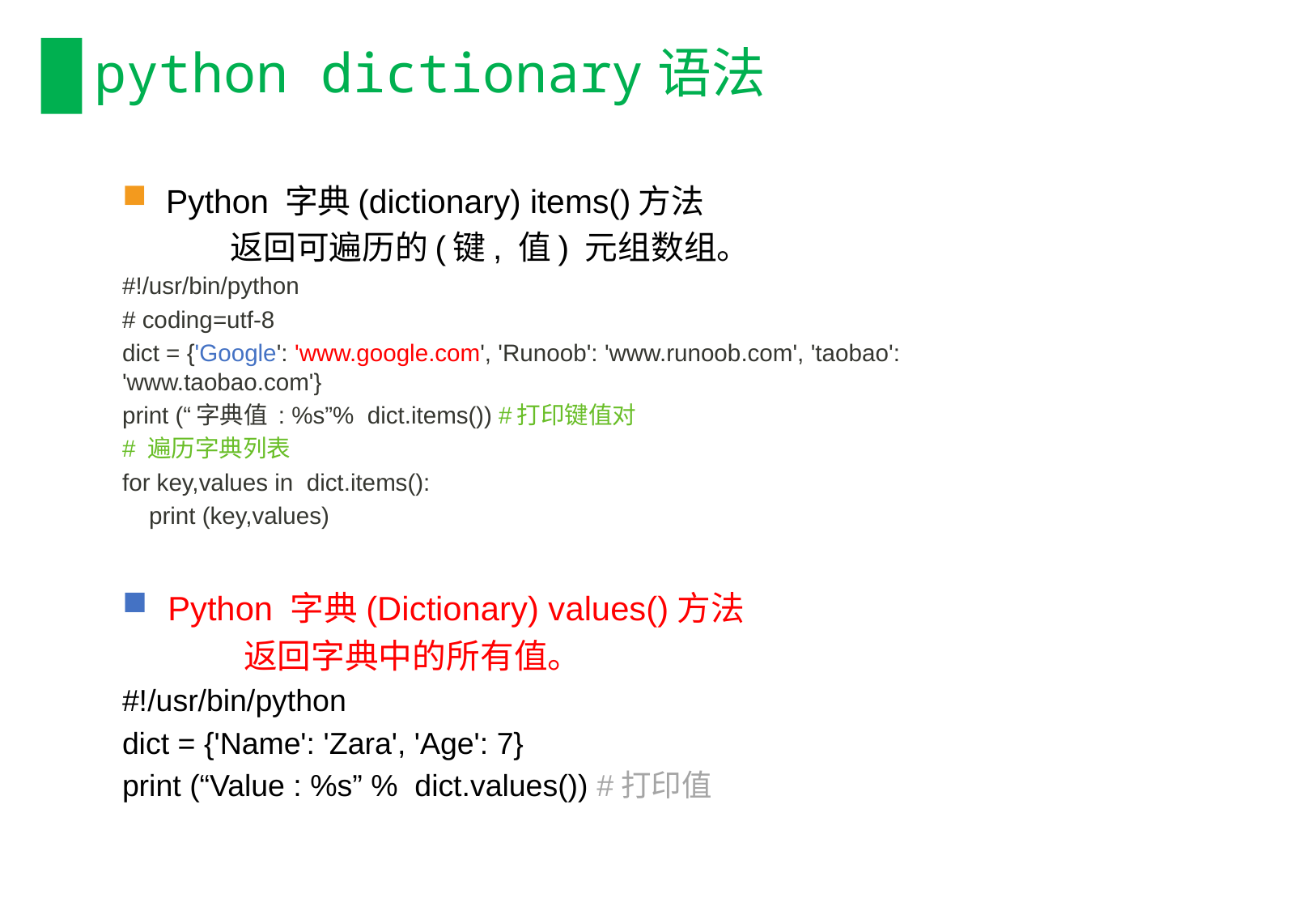

# python dictionary语法
Python 字典(dictionary) items()方法
	返回可遍历的(键, 值) 元组数组。
#!/usr/bin/python
# coding=utf-8
dict = {'Google': 'www.google.com', 'Runoob': 'www.runoob.com', 'taobao': 'www.taobao.com'}
print (“字典值 : %s”%  dict.items()) #打印键值对
# 遍历字典列表
for key,values in  dict.items():
    print (key,values)
Python 字典(Dictionary) values()方法
	返回字典中的所有值。
#!/usr/bin/python
dict = {'Name': 'Zara', 'Age': 7}
print (“Value : %s” %  dict.values()) #打印值